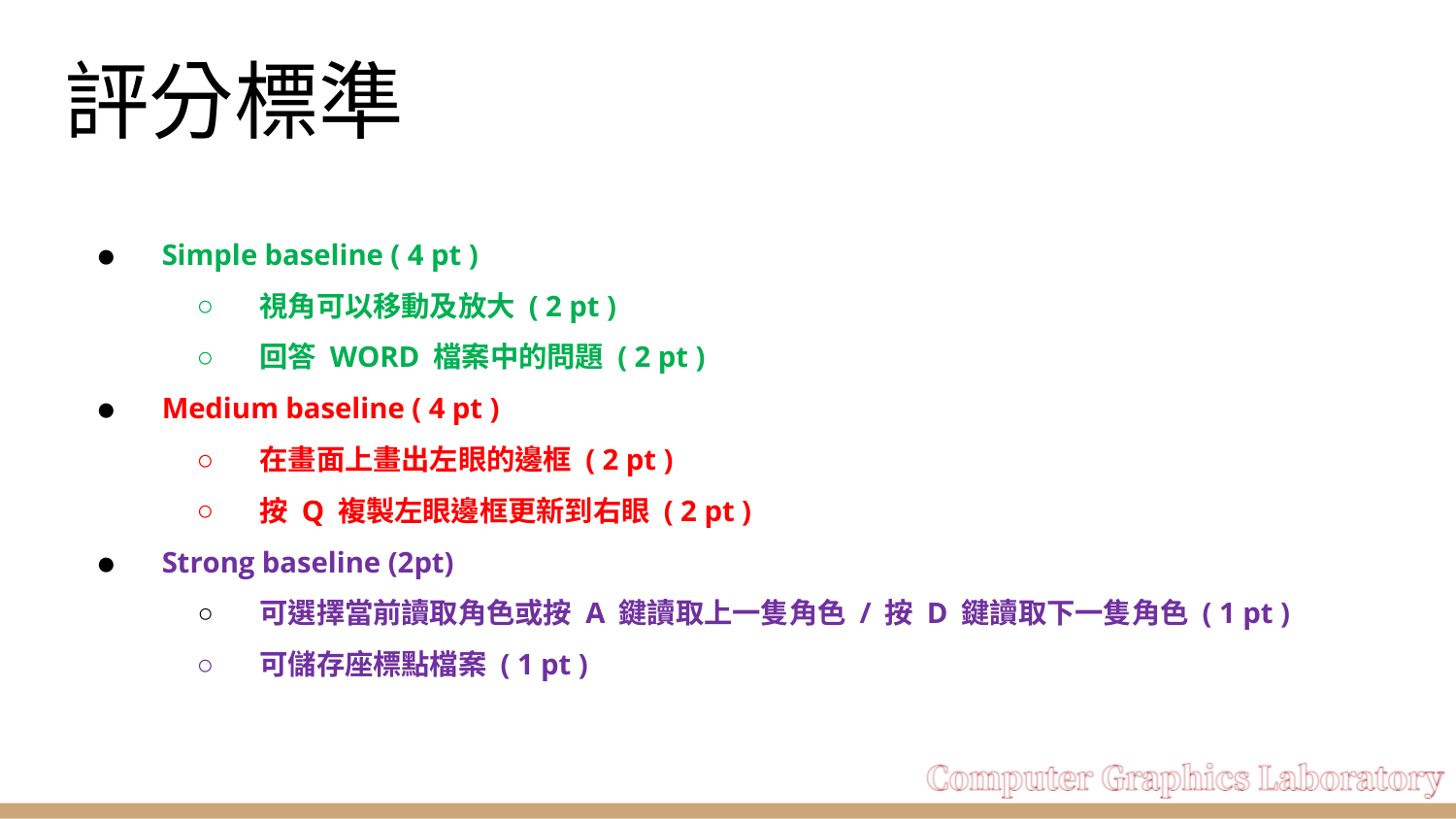

# 評分標準

Simple baseline ( 4 pt )
視角可以移動及放大 ( 2 pt )
回答 WORD 檔案中的問題 ( 2 pt )
Medium baseline ( 4 pt )
在畫面上畫出左眼的邊框 ( 2 pt )
按 Q 複製左眼邊框更新到右眼 ( 2 pt )
Strong baseline (2pt)
可選擇當前讀取角色或按 A 鍵讀取上一隻角色 / 按 D 鍵讀取下一隻角色 ( 1 pt )
可儲存座標點檔案 ( 1 pt )